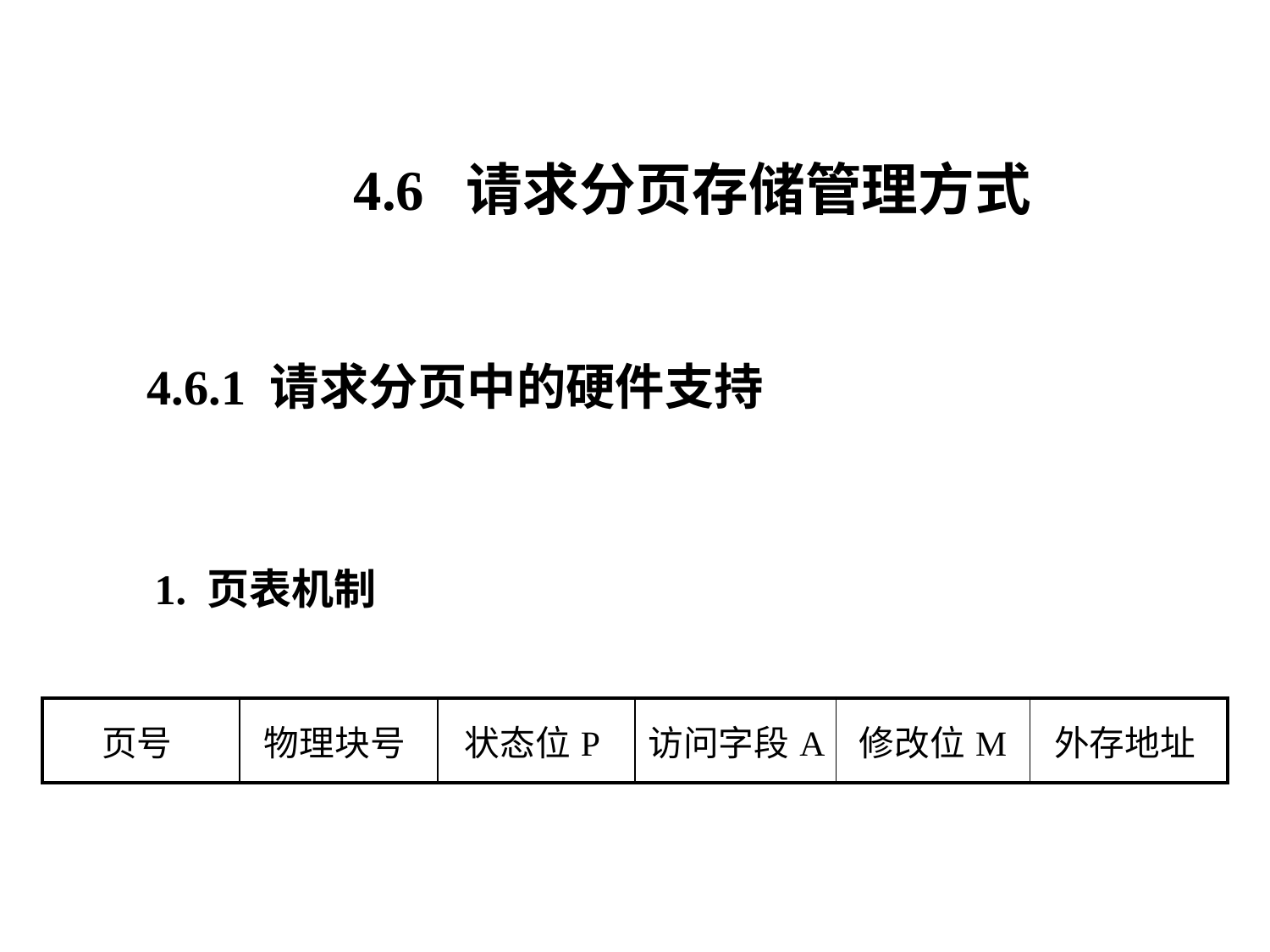

4.6  请求分页存储管理方式
4.6.1 请求分页中的硬件支持
1. 页表机制
| 页号 | 物理块号 | 状态位P | 访问字段A | 修改位M | 外存地址 |
| --- | --- | --- | --- | --- | --- |